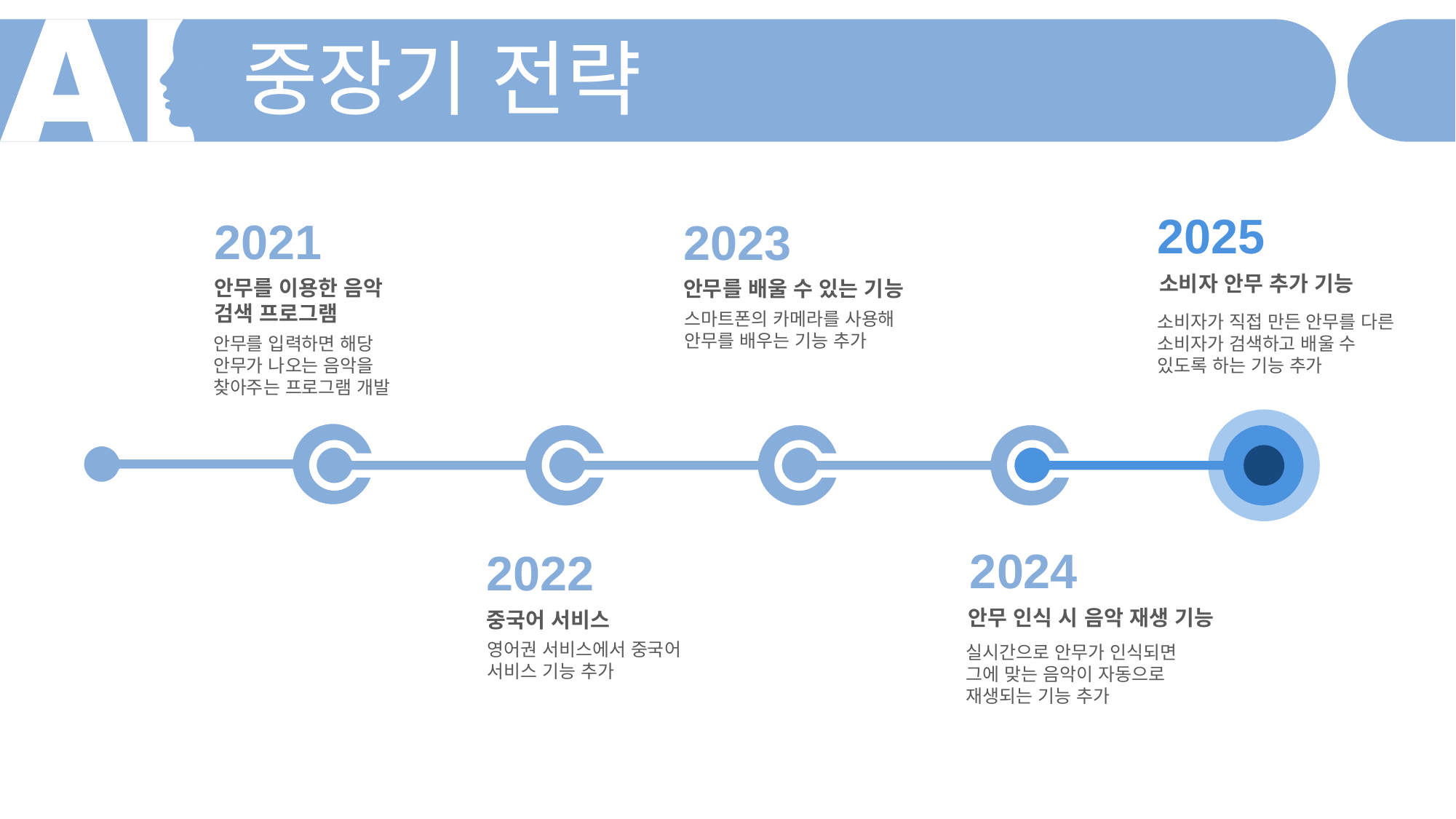

중장기 전략
2025
소비자 안무 추가 기능
소비자가 직접 만든 안무를 다른 소비자가 검색하고 배울 수 있도록 하는 기능 추가
2021
안무를 이용한 음악 검색 프로그램
안무를 입력하면 해당 안무가 나오는 음악을 찾아주는 프로그램 개발
2023
안무를 배울 수 있는 기능
스마트폰의 카메라를 사용해 안무를 배우는 기능 추가

2024
안무 인식 시 음악 재생 기능
실시간으로 안무가 인식되면 그에 맞는 음악이 자동으로 재생되는 기능 추가
2022
중국어 서비스
영어권 서비스에서 중국어 서비스 기능 추가